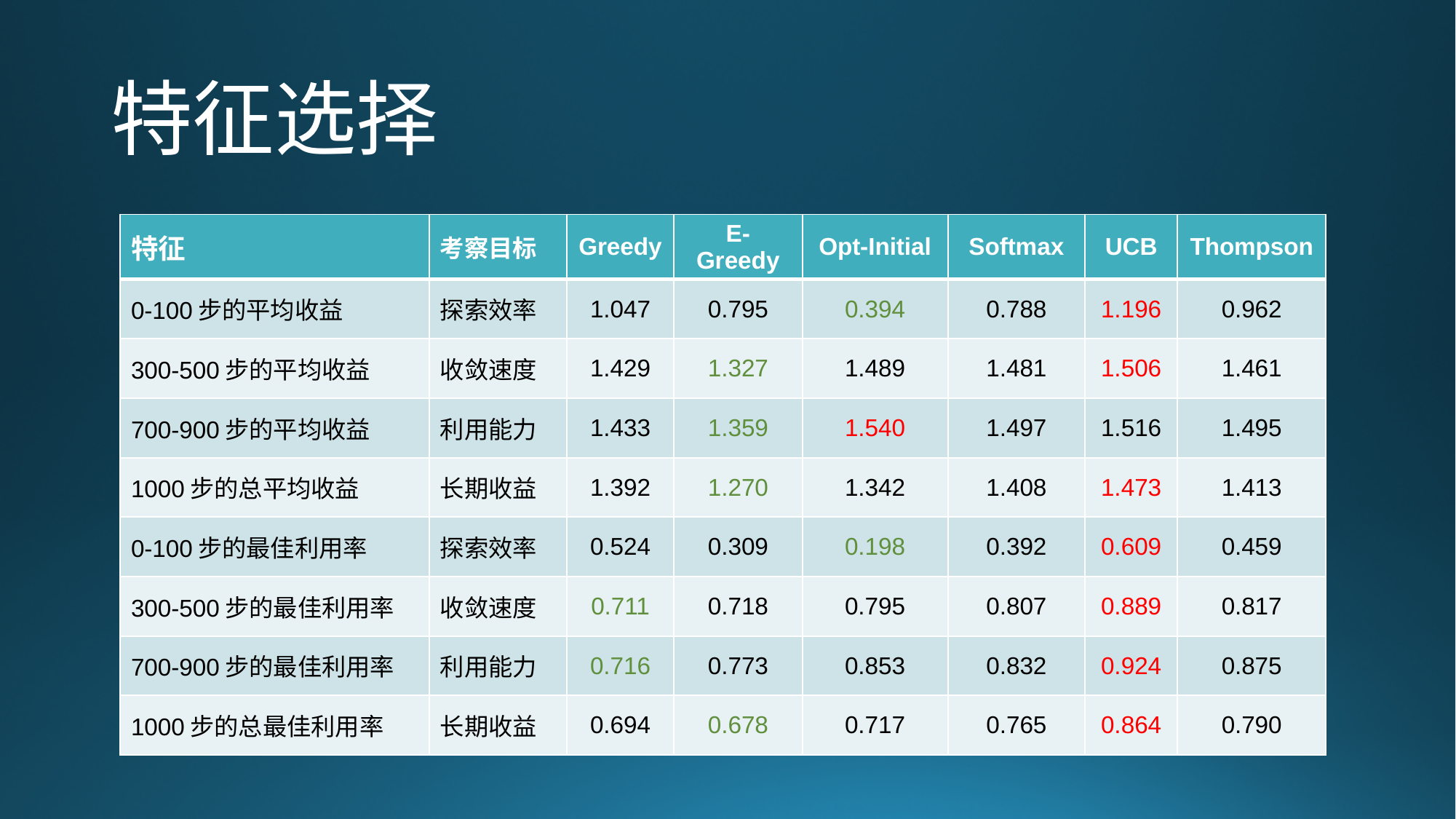

# 特征选择
| 特征 | 考察目标 | Greedy | E-Greedy | Opt-Initial | Softmax | UCB | Thompson |
| --- | --- | --- | --- | --- | --- | --- | --- |
| 0-100步的平均收益 | 探索效率 | 1.047 | 0.795 | 0.394 | 0.788 | 1.196 | 0.962 |
| 300-500步的平均收益 | 收敛速度 | 1.429 | 1.327 | 1.489 | 1.481 | 1.506 | 1.461 |
| 700-900步的平均收益 | 利用能力 | 1.433 | 1.359 | 1.540 | 1.497 | 1.516 | 1.495 |
| 1000步的总平均收益 | 长期收益 | 1.392 | 1.270 | 1.342 | 1.408 | 1.473 | 1.413 |
| 0-100步的最佳利用率 | 探索效率 | 0.524 | 0.309 | 0.198 | 0.392 | 0.609 | 0.459 |
| 300-500步的最佳利用率 | 收敛速度 | 0.711 | 0.718 | 0.795 | 0.807 | 0.889 | 0.817 |
| 700-900步的最佳利用率 | 利用能力 | 0.716 | 0.773 | 0.853 | 0.832 | 0.924 | 0.875 |
| 1000步的总最佳利用率 | 长期收益 | 0.694 | 0.678 | 0.717 | 0.765 | 0.864 | 0.790 |